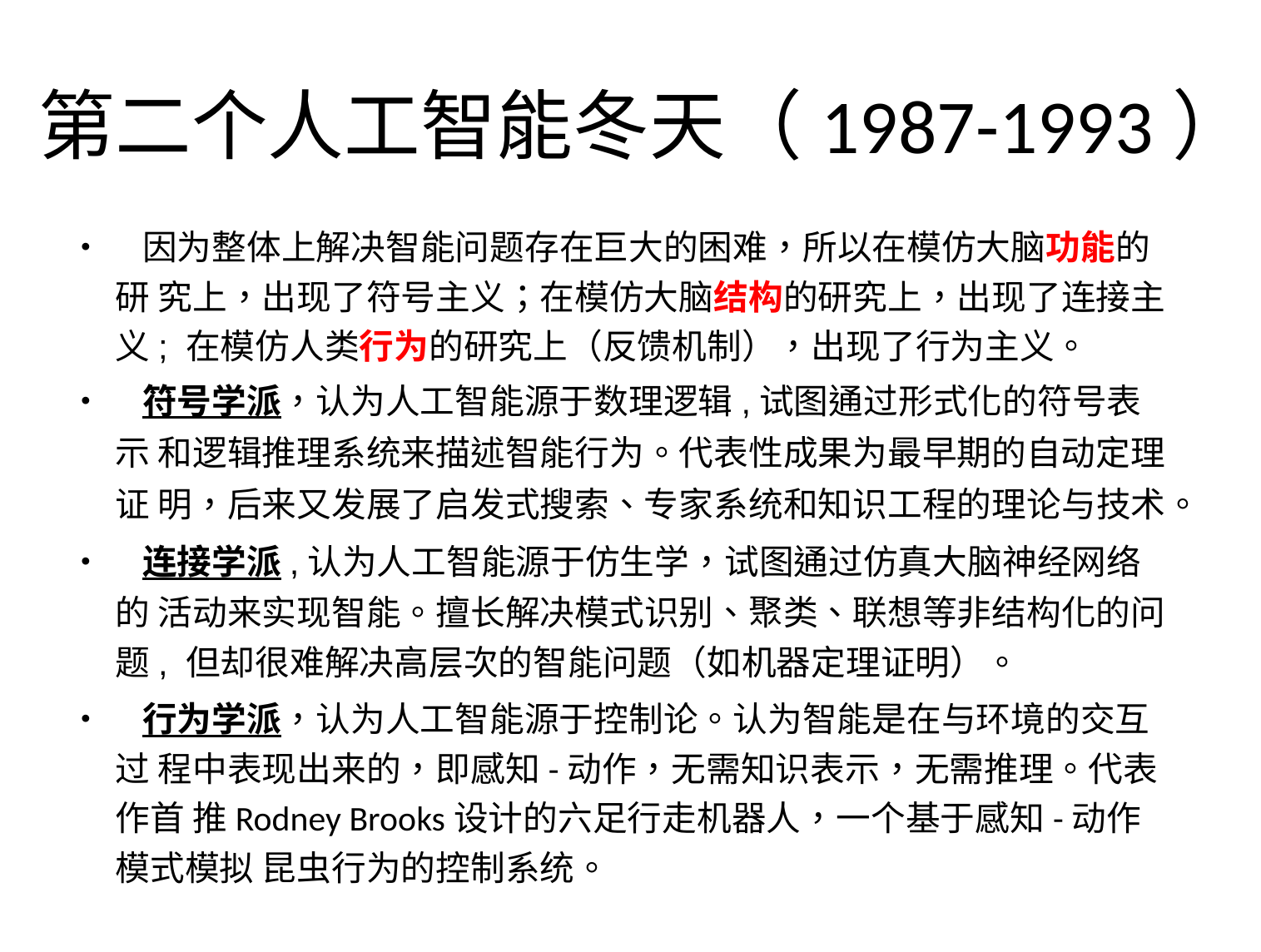

第二个人工智能冬天（1987-1993）
•    因为整体上解决智能问题存在巨大的困难，所以在模仿大脑功能的研 究上，出现了符号主义；在模仿大脑结构的研究上，出现了连接主义; 在模仿人类行为的研究上（反馈机制），出现了行为主义。
•    符号学派，认为人工智能源于数理逻辑,试图通过形式化的符号表示 和逻辑推理系统来描述智能行为。代表性成果为最早期的自动定理证 明，后来又发展了启发式搜索、专家系统和知识工程的理论与技术。
•    连接学派,认为人工智能源于仿生学，试图通过仿真大脑神经网络的 活动来实现智能。擅长解决模式识别、聚类、联想等非结构化的问题, 但却很难解决高层次的智能问题（如机器定理证明）。
•    行为学派，认为人工智能源于控制论。认为智能是在与环境的交互过 程中表现出来的，即感知-动作，无需知识表示，无需推理。代表作首 推Rodney Brooks设计的六足行走机器人，一个基于感知-动作模式模拟 昆虫行为的控制系统。